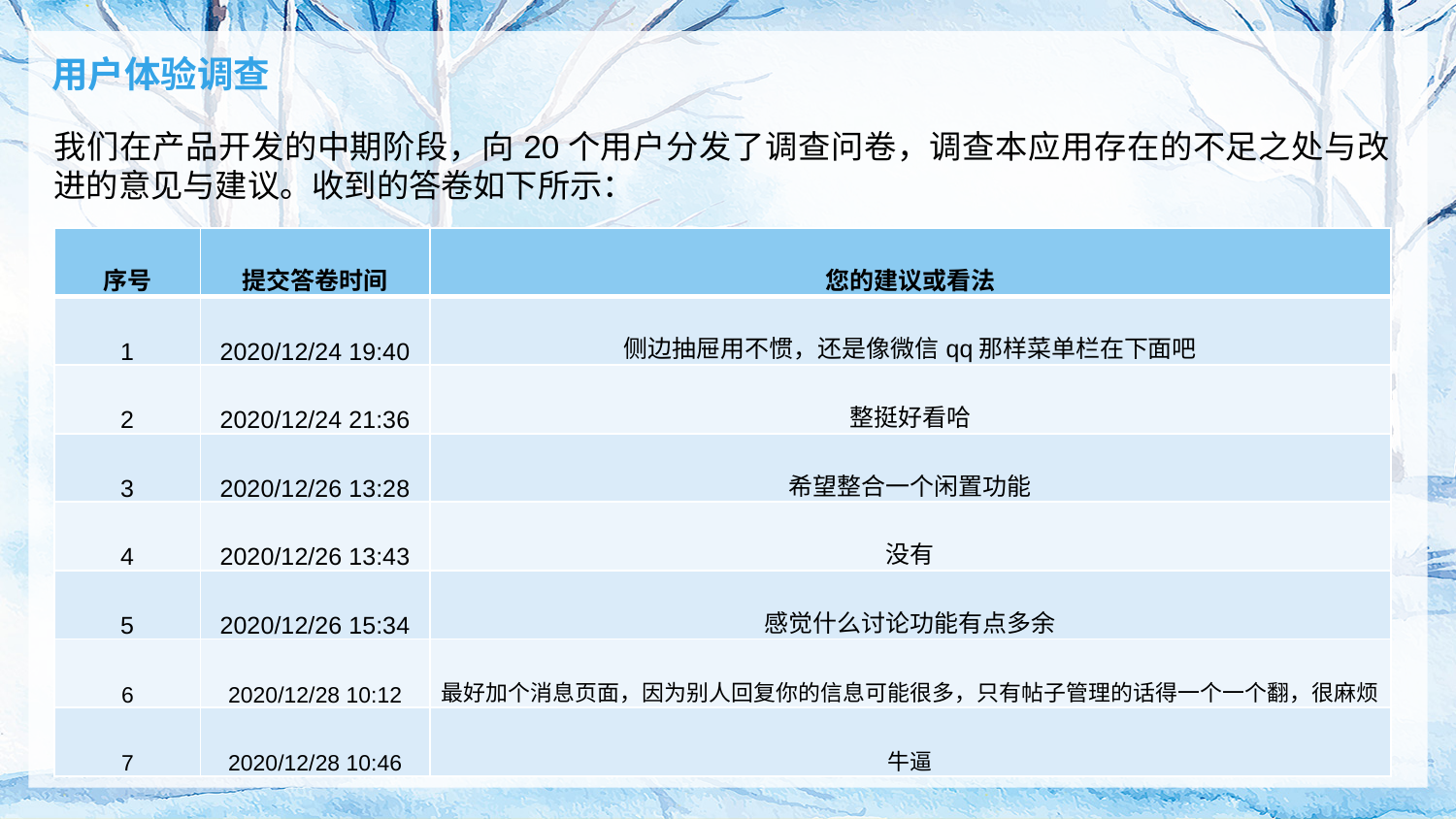

用户体验调查
我们在产品开发的中期阶段，向20个用户分发了调查问卷，调查本应用存在的不足之处与改进的意见与建议。收到的答卷如下所示：
| 序号 | 提交答卷时间 | 您的建议或看法 |
| --- | --- | --- |
| 1 | 2020/12/24 19:40 | 侧边抽屉用不惯，还是像微信qq那样菜单栏在下面吧 |
| 2 | 2020/12/24 21:36 | 整挺好看哈 |
| 3 | 2020/12/26 13:28 | 希望整合一个闲置功能 |
| 4 | 2020/12/26 13:43 | 没有 |
| 5 | 2020/12/26 15:34 | 感觉什么讨论功能有点多余 |
| 6 | 2020/12/28 10:12 | 最好加个消息页面，因为别人回复你的信息可能很多，只有帖子管理的话得一个一个翻，很麻烦 |
| 7 | 2020/12/28 10:46 | 牛逼 |